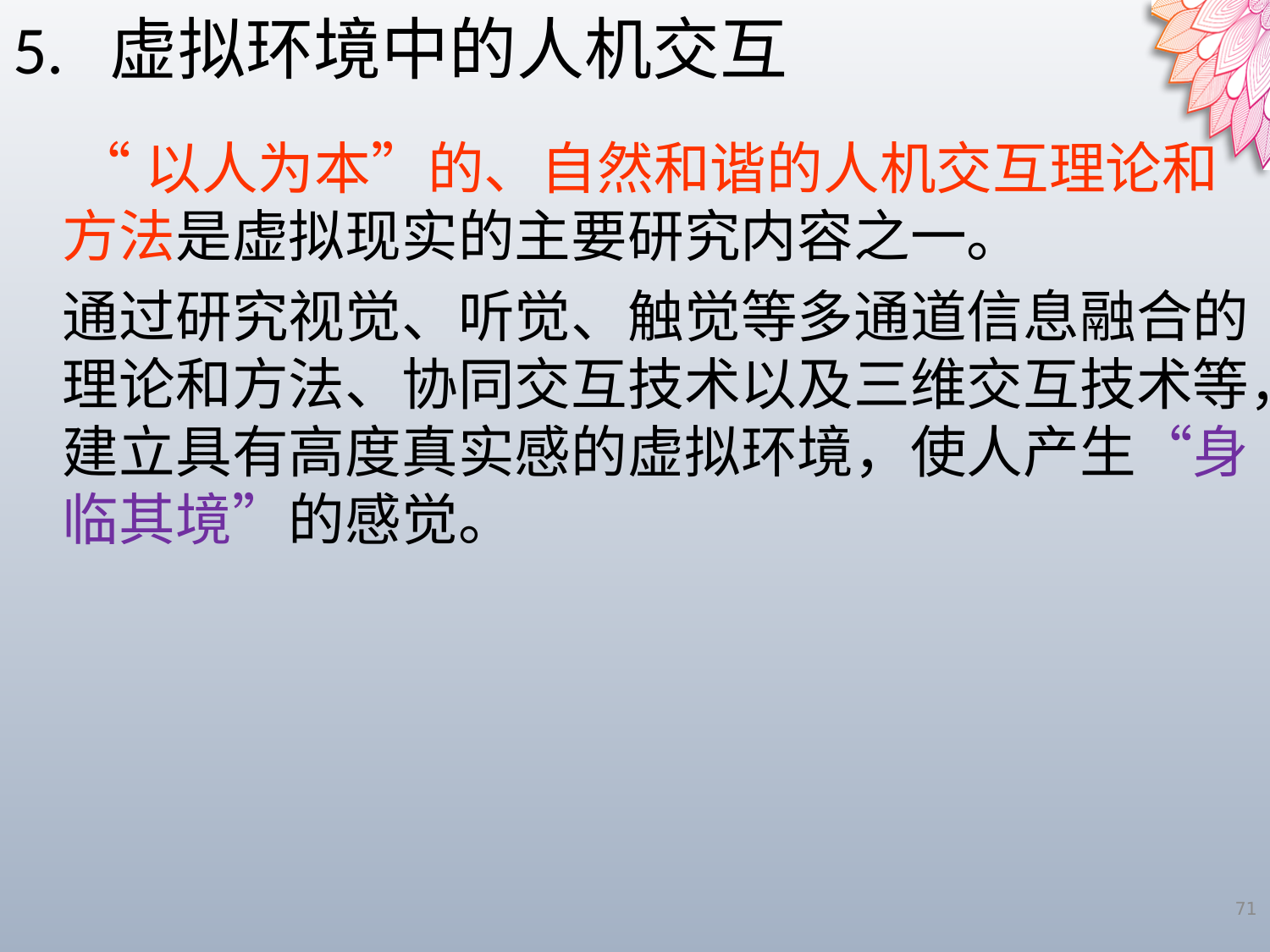

5.  虚拟环境中的人机交互
 “以人为本”的、自然和谐的人机交互理论和方法是虚拟现实的主要研究内容之一。
通过研究视觉、听觉、触觉等多通道信息融合的理论和方法、协同交互技术以及三维交互技术等，建立具有高度真实感的虚拟环境，使人产生“身临其境”的感觉。

71